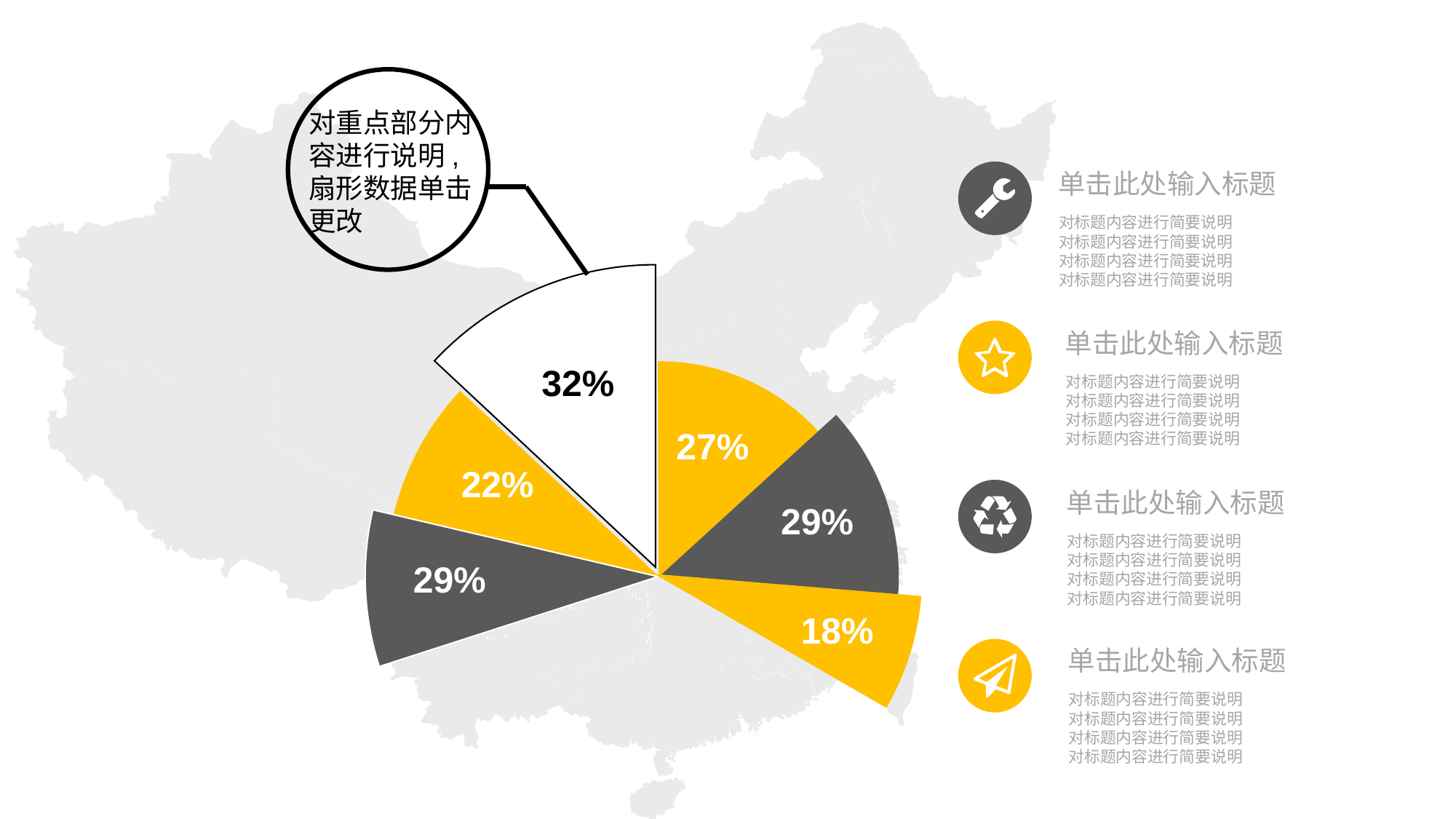

对重点部分内容进行说明,扇形数据单击更改

单击此处输入标题
对标题内容进行简要说明
对标题内容进行简要说明
对标题内容进行简要说明
对标题内容进行简要说明

单击此处输入标题

32%
对标题内容进行简要说明
对标题内容进行简要说明
对标题内容进行简要说明
对标题内容进行简要说明
27%
22%

单击此处输入标题
29%
对标题内容进行简要说明
对标题内容进行简要说明
对标题内容进行简要说明
对标题内容进行简要说明
29%
18%
单击此处输入标题

对标题内容进行简要说明
对标题内容进行简要说明
对标题内容进行简要说明
对标题内容进行简要说明